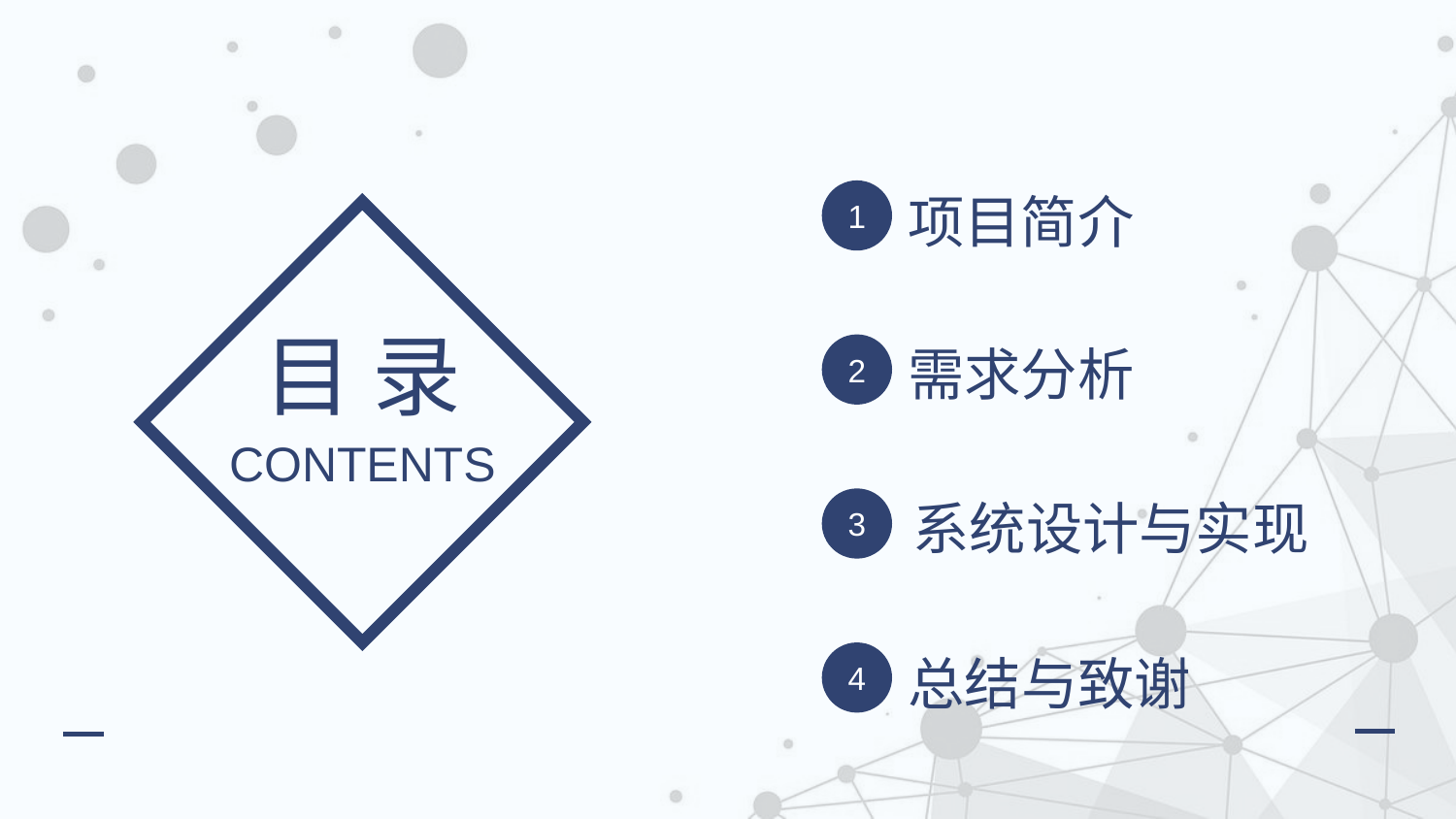

项目简介
1

目 录
需求分析
2
CONTENTS
系统设计与实现
3
总结与致谢
4